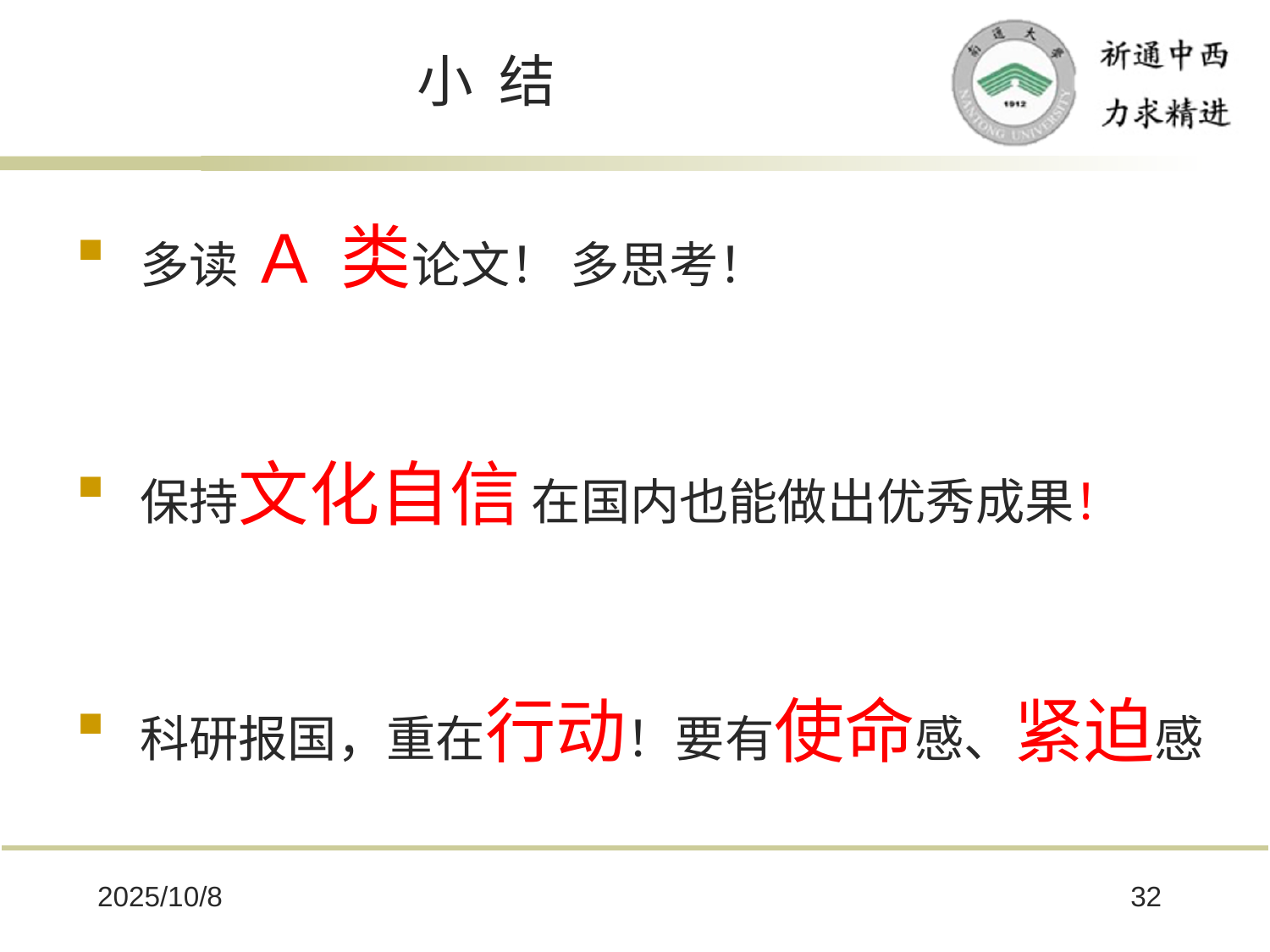

# 小  结
多读 A 类论文！ 多思考！

保持文化自信 在国内也能做出优秀成果！

科研报国，重在行动！要有使命感、紧迫感
2025/10/8
32